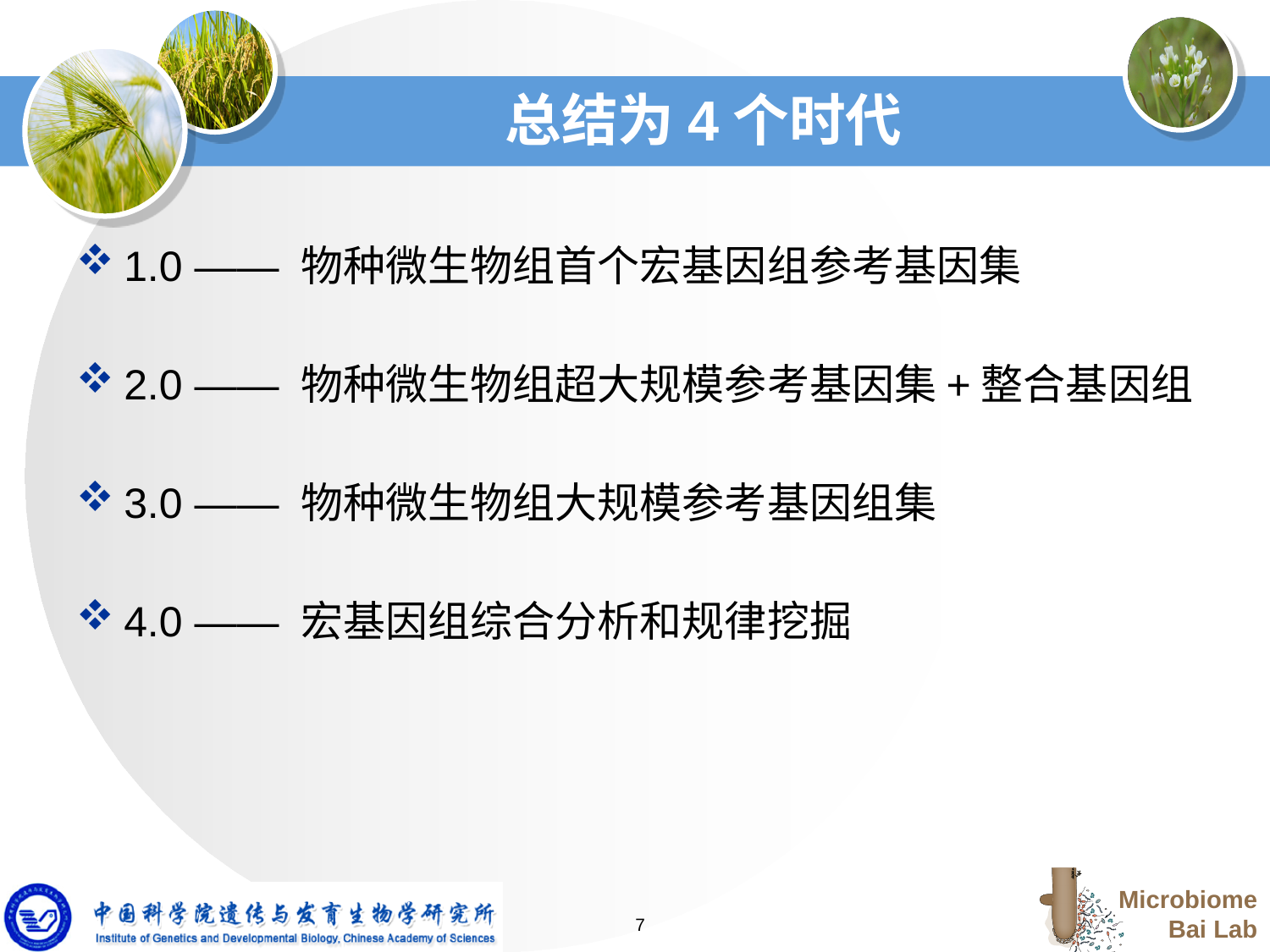

# 总结为4个时代
1.0 —— 物种微生物组首个宏基因组参考基因集

2.0 —— 物种微生物组超大规模参考基因集+整合基因组

3.0 —— 物种微生物组大规模参考基因组集

4.0 —— 宏基因组综合分析和规律挖掘
7